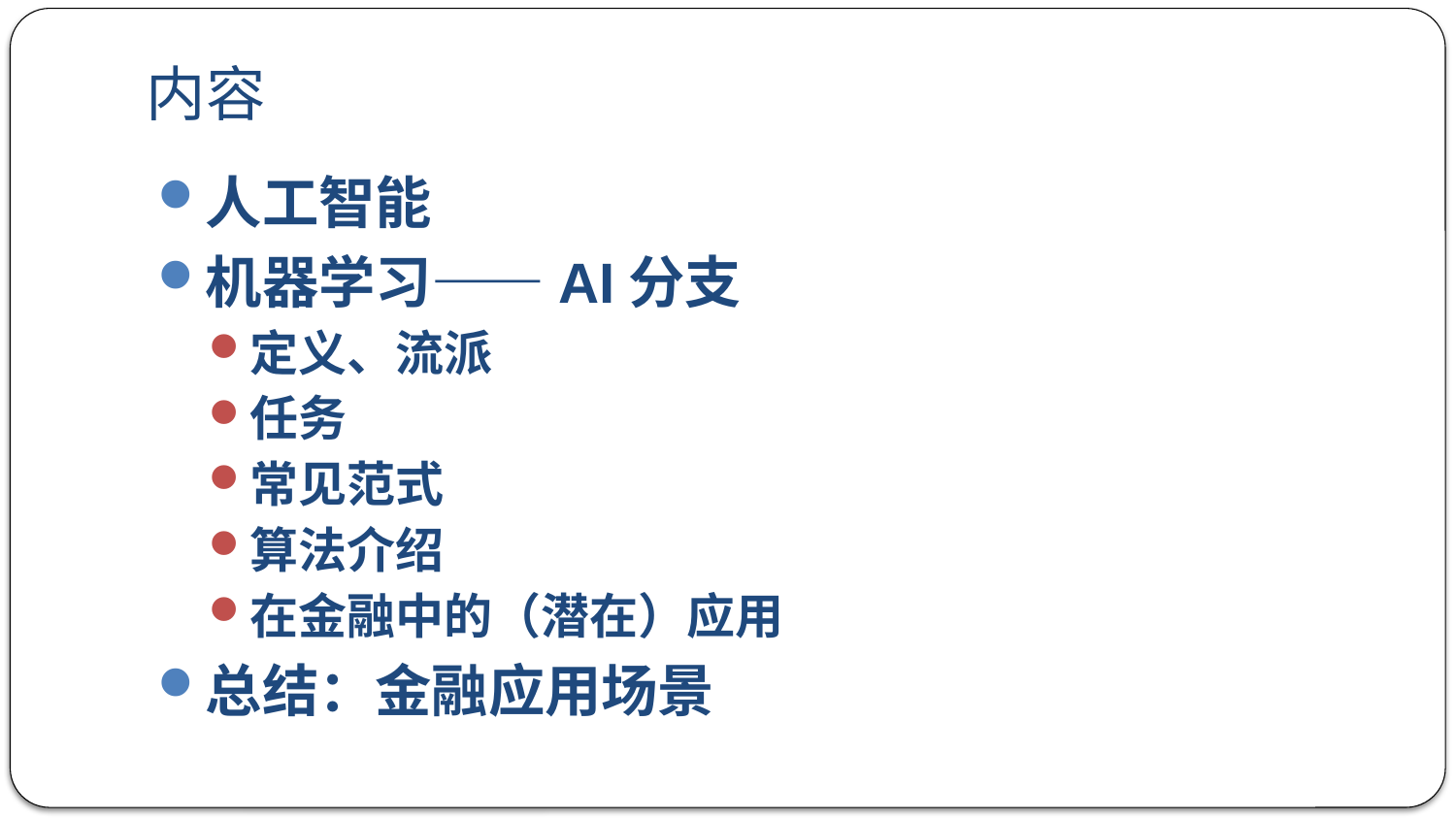

# 内容
人工智能
机器学习——AI分支
定义、流派
任务
常见范式
算法介绍
在金融中的（潜在）应用
总结：金融应用场景